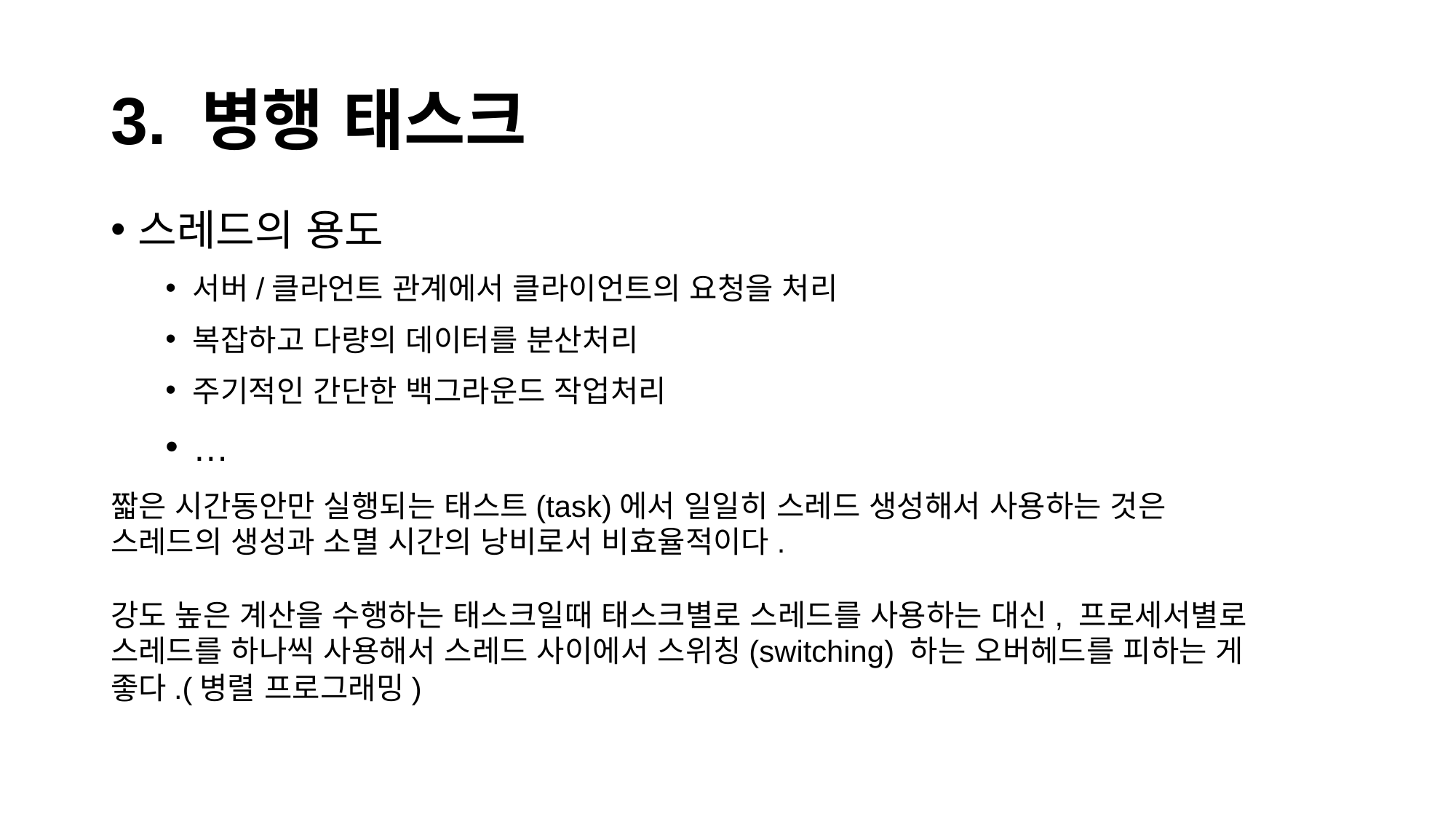

# 3. 병행 태스크
스레드의 용도
서버/클라언트 관계에서 클라이언트의 요청을 처리
복잡하고 다량의 데이터를 분산처리
주기적인 간단한 백그라운드 작업처리
…
짧은 시간동안만 실행되는 태스트(task)에서 일일히 스레드 생성해서 사용하는 것은 스레드의 생성과 소멸 시간의 낭비로서 비효율적이다.

강도 높은 계산을 수행하는 태스크일때 태스크별로 스레드를 사용하는 대신, 프로세서별로 스레드를 하나씩 사용해서 스레드 사이에서 스위칭(switching) 하는 오버헤드를 피하는 게 좋다.(병렬 프로그래밍)